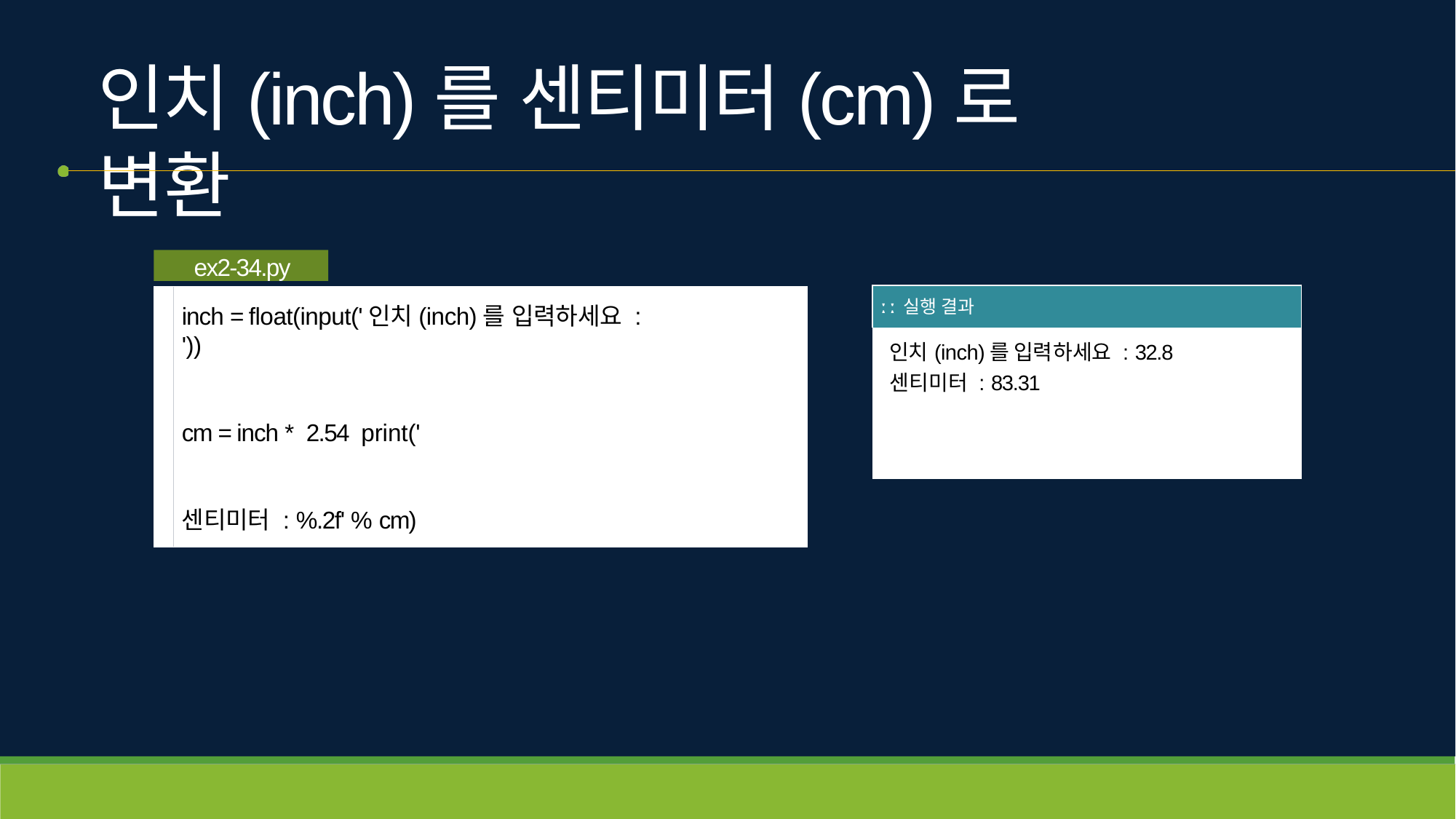

# 인치(inch)를 센티미터(cm)로 변환

ex2-34.py
| ː ː 실행 결과 |
| --- |
| 인치(inch)를 입력하세요 : 32.8 센티미터 : 83.31 |

inch = float(input('인치(inch)를 입력하세요 : '))
cm = inch * 2.54  print('센티미터 : %.2f' % cm)